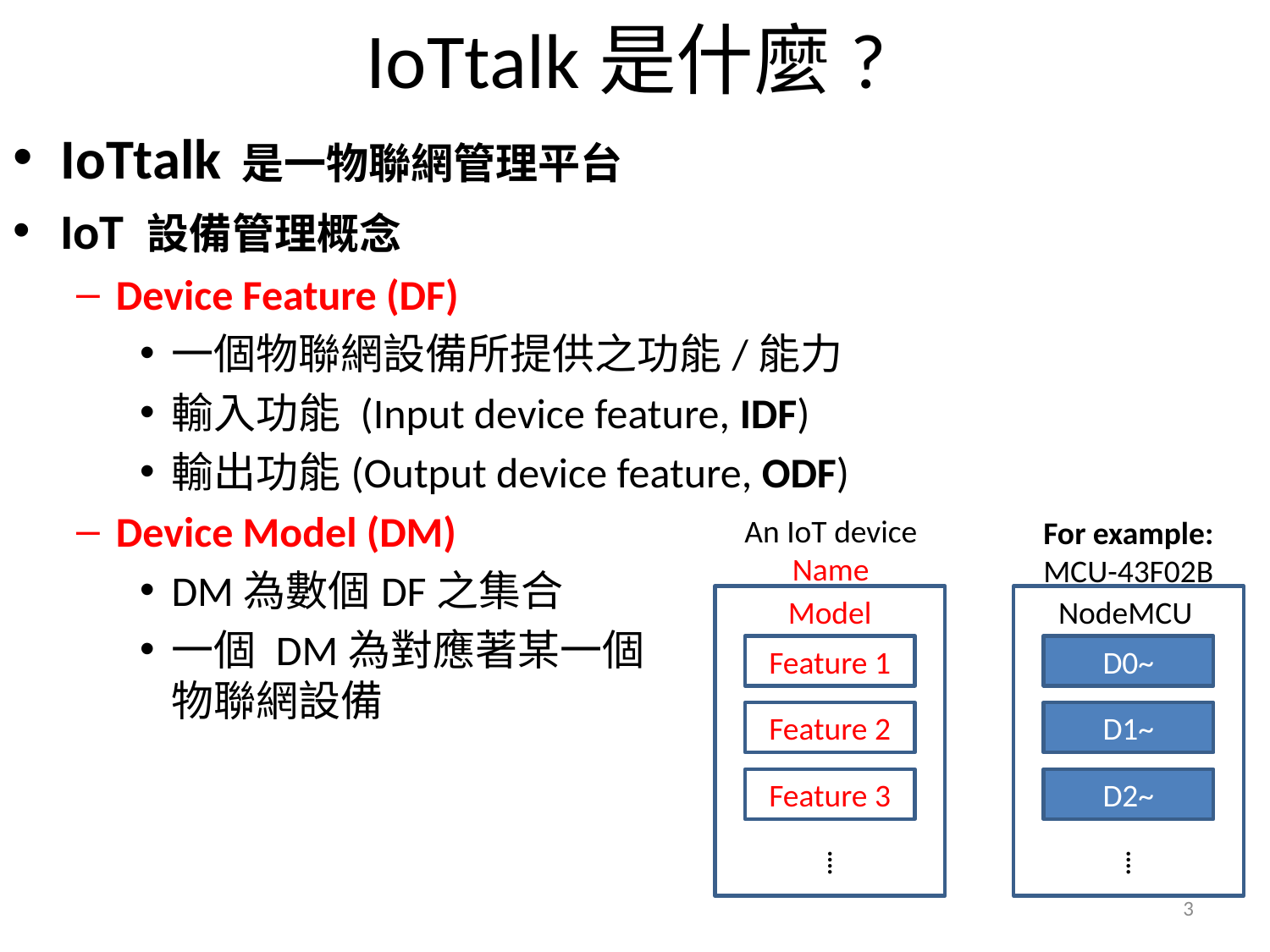

# IoTtalk是什麼?
IoTtalk 是一物聯網管理平台
IoT 設備管理概念
Device Feature (DF)
一個物聯網設備所提供之功能/能力
輸入功能 (Input device feature, IDF)
輸出功能(Output device feature, ODF)
Device Model (DM)
DM為數個DF之集合
一個 DM為對應著某一個
物聯網設備

An IoT device
Name
For example:
MCU-43F02B

Model

NodeMCU
Feature 1
D0~
Feature 2
D1~
Feature 3
D2~
⁞
⁞
3